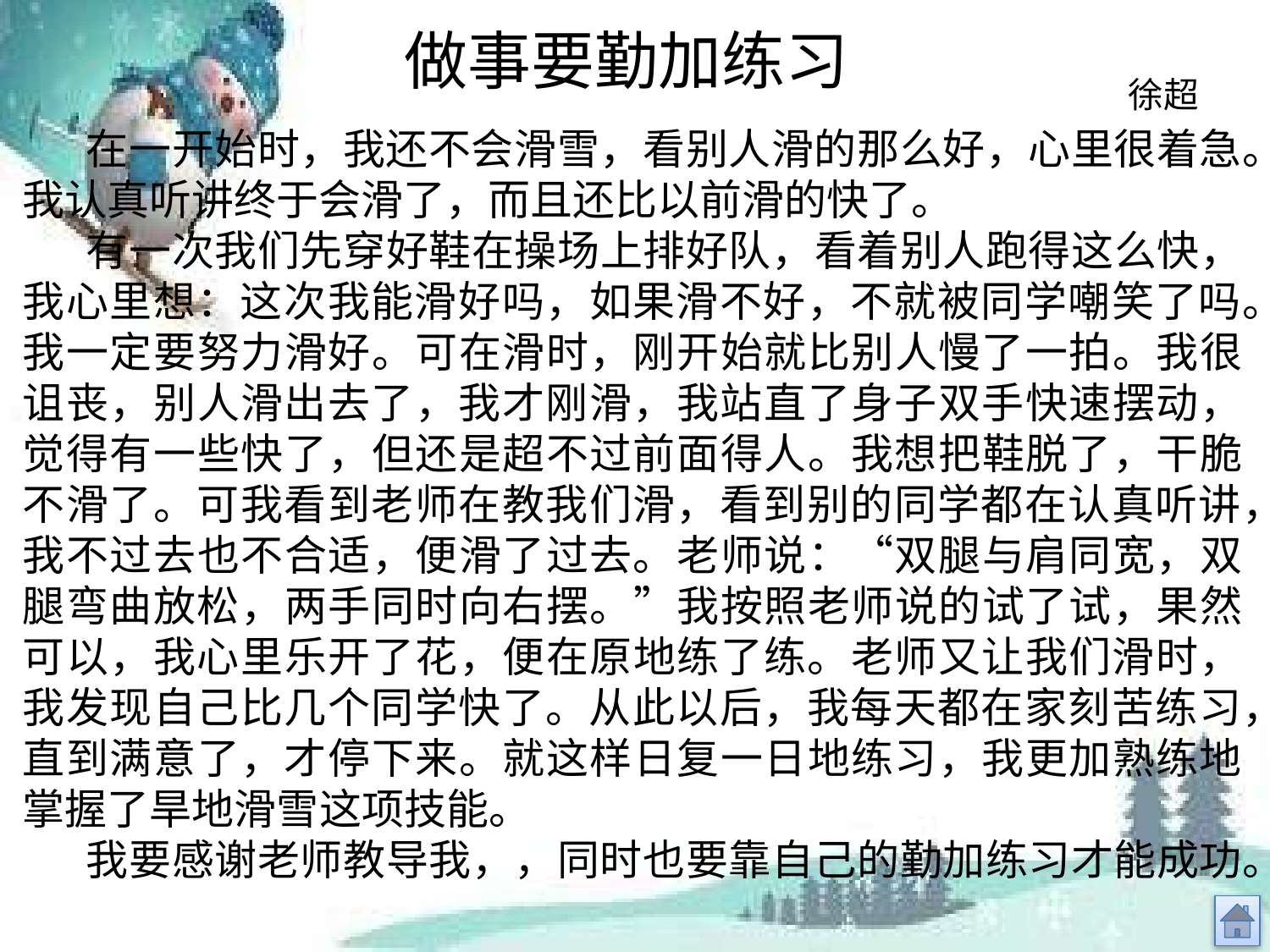

# 做事要勤加练习
徐超

在一开始时，我还不会滑雪，看别人滑的那么好，心里很着急。我认真听讲终于会滑了，而且还比以前滑的快了。
有一次我们先穿好鞋在操场上排好队，看着别人跑得这么快，我心里想：这次我能滑好吗，如果滑不好，不就被同学嘲笑了吗。我一定要努力滑好。可在滑时，刚开始就比别人慢了一拍。我很诅丧，别人滑出去了，我才刚滑，我站直了身子双手快速摆动，觉得有一些快了，但还是超不过前面得人。我想把鞋脱了，干脆不滑了。可我看到老师在教我们滑，看到别的同学都在认真听讲，我不过去也不合适，便滑了过去。老师说：“双腿与肩同宽，双腿弯曲放松，两手同时向右摆。”我按照老师说的试了试，果然可以，我心里乐开了花，便在原地练了练。老师又让我们滑时，我发现自己比几个同学快了。从此以后，我每天都在家刻苦练习，直到满意了，才停下来。就这样日复一日地练习，我更加熟练地掌握了旱地滑雪这项技能。
我要感谢老师教导我，，同时也要靠自己的勤加练习才能成功。